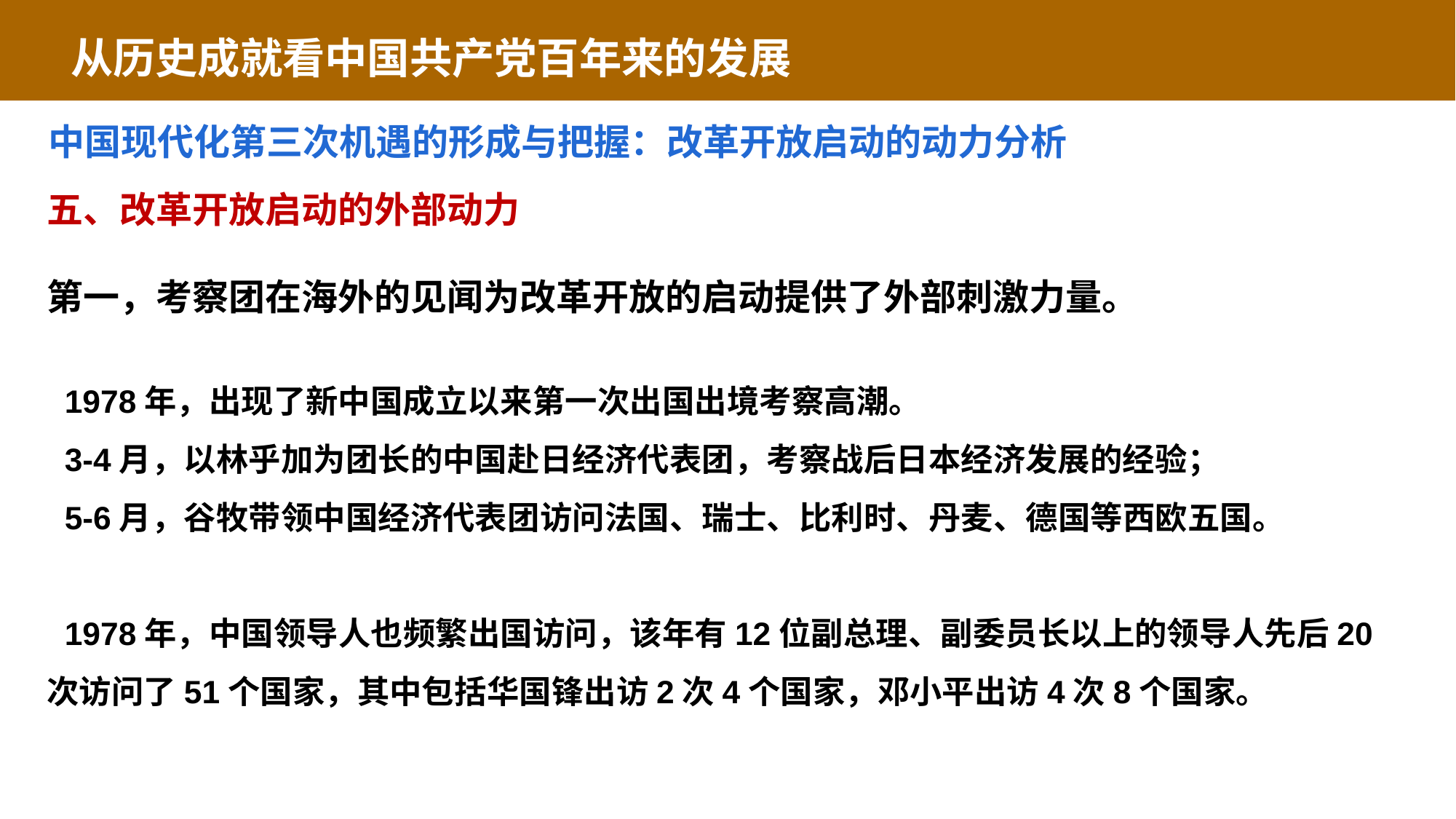

从历史成就看中国共产党百年来的发展
中国现代化第三次机遇的形成与把握：改革开放启动的动力分析
五、改革开放启动的外部动力

第一，考察团在海外的见闻为改革开放的启动提供了外部刺激力量。

  1978年，出现了新中国成立以来第一次出国出境考察高潮。
  3-4月，以林乎加为团长的中国赴日经济代表团，考察战后日本经济发展的经验；
  5-6月，谷牧带领中国经济代表团访问法国、瑞士、比利时、丹麦、德国等西欧五国。

  1978年，中国领导人也频繁出国访问，该年有12位副总理、副委员长以上的领导人先后20次访问了51个国家，其中包括华国锋出访2次4个国家，邓小平出访4次8个国家。